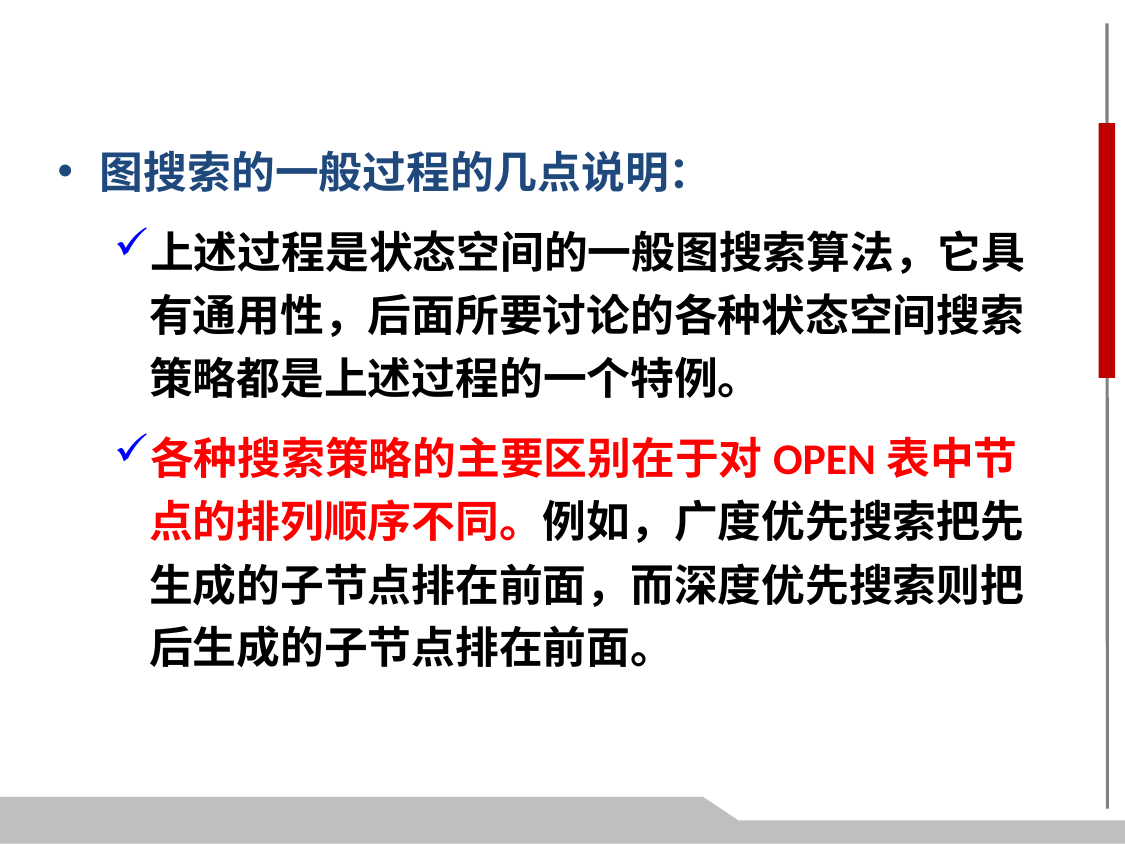

图搜索的一般过程的几点说明：
上述过程是状态空间的一般图搜索算法，它具有通用性，后面所要讨论的各种状态空间搜索策略都是上述过程的一个特例。
各种搜索策略的主要区别在于对OPEN表中节点的排列顺序不同。例如，广度优先搜索把先生成的子节点排在前面，而深度优先搜索则把后生成的子节点排在前面。